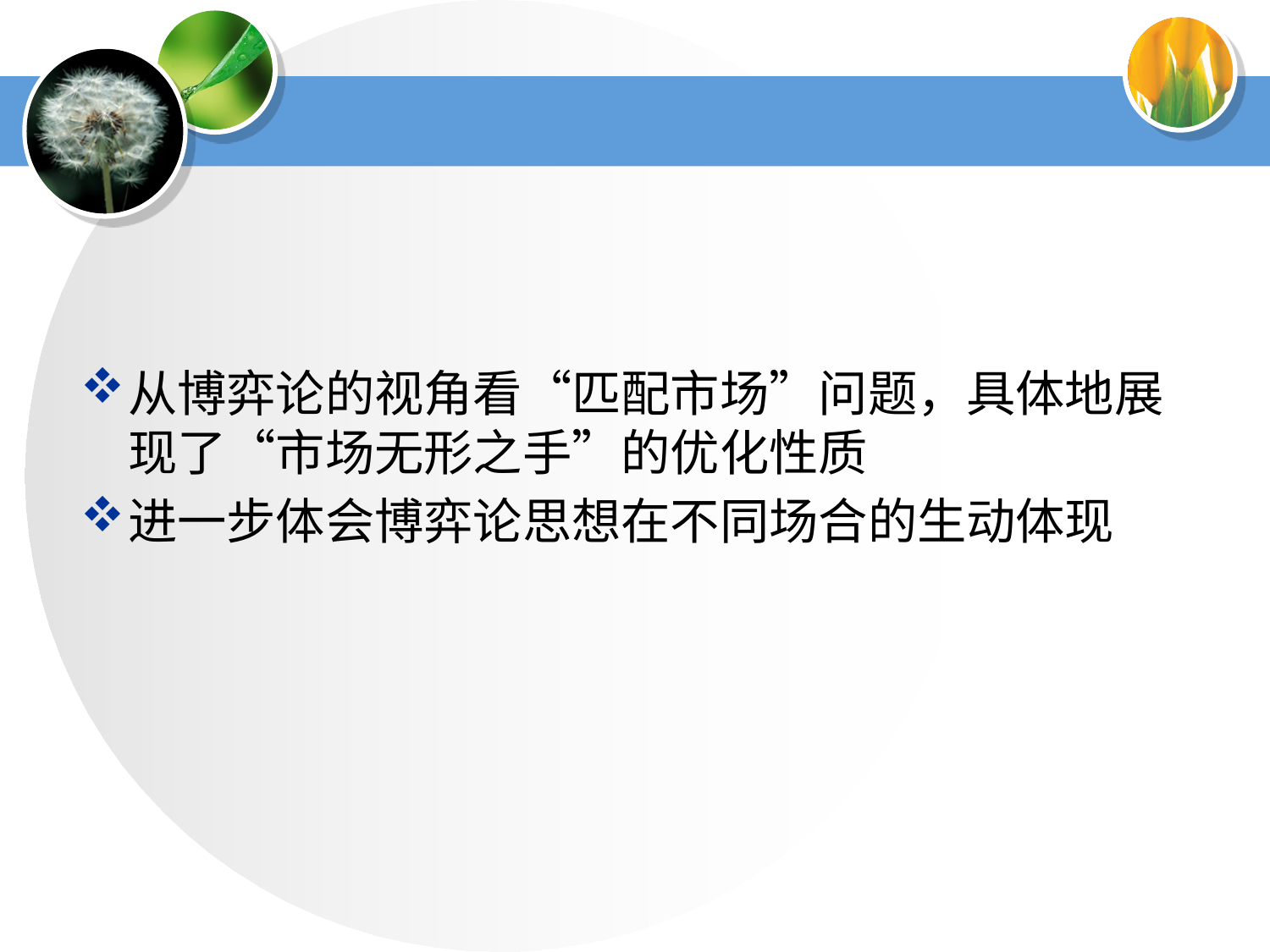

#
从博弈论的视角看“匹配市场”问题，具体地展现了“市场无形之手”的优化性质
进一步体会博弈论思想在不同场合的生动体现